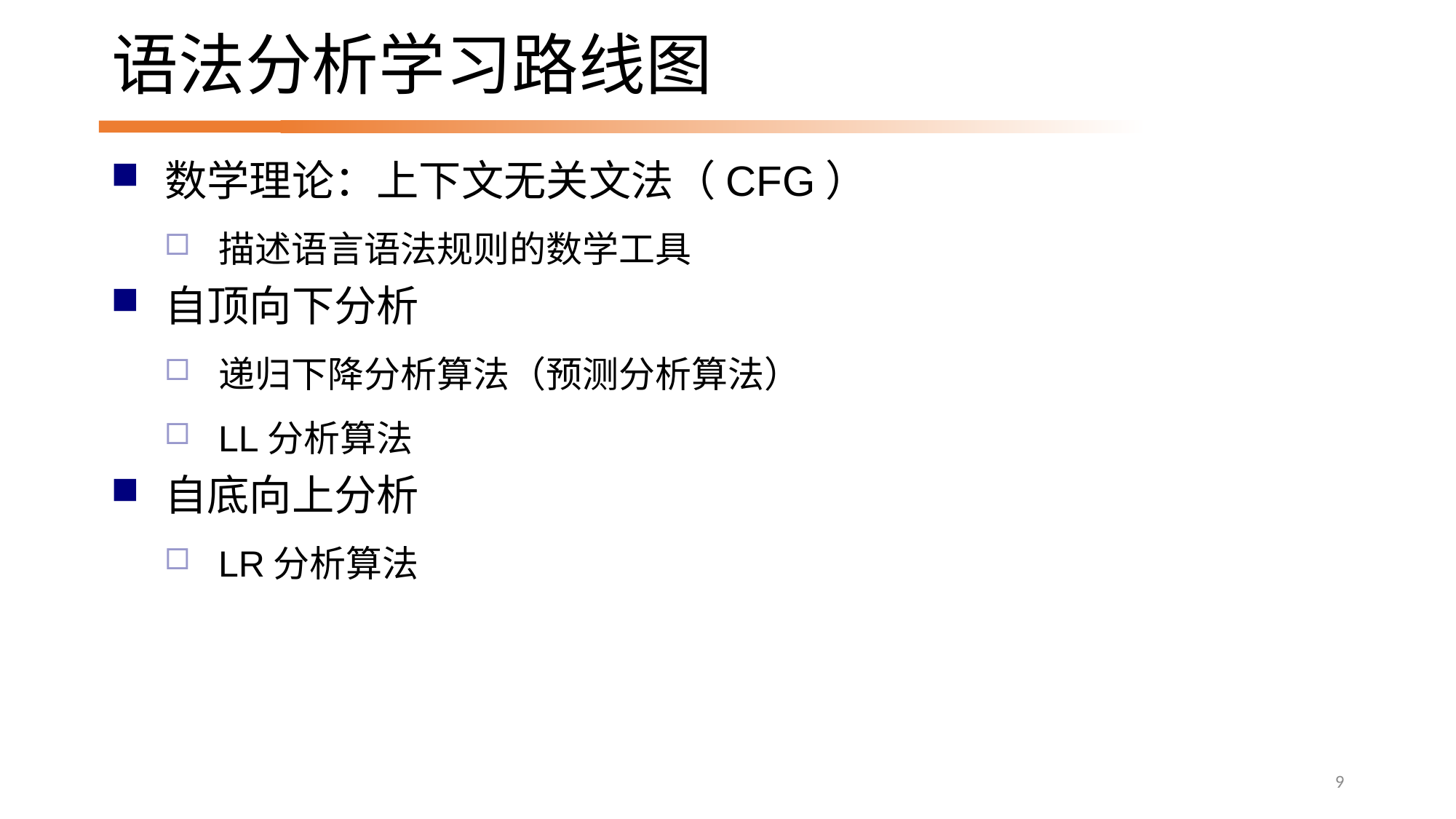

# 语法分析学习路线图
数学理论：上下文无关文法（CFG）
描述语言语法规则的数学工具
自顶向下分析
递归下降分析算法（预测分析算法）
LL分析算法
自底向上分析
LR分析算法
9